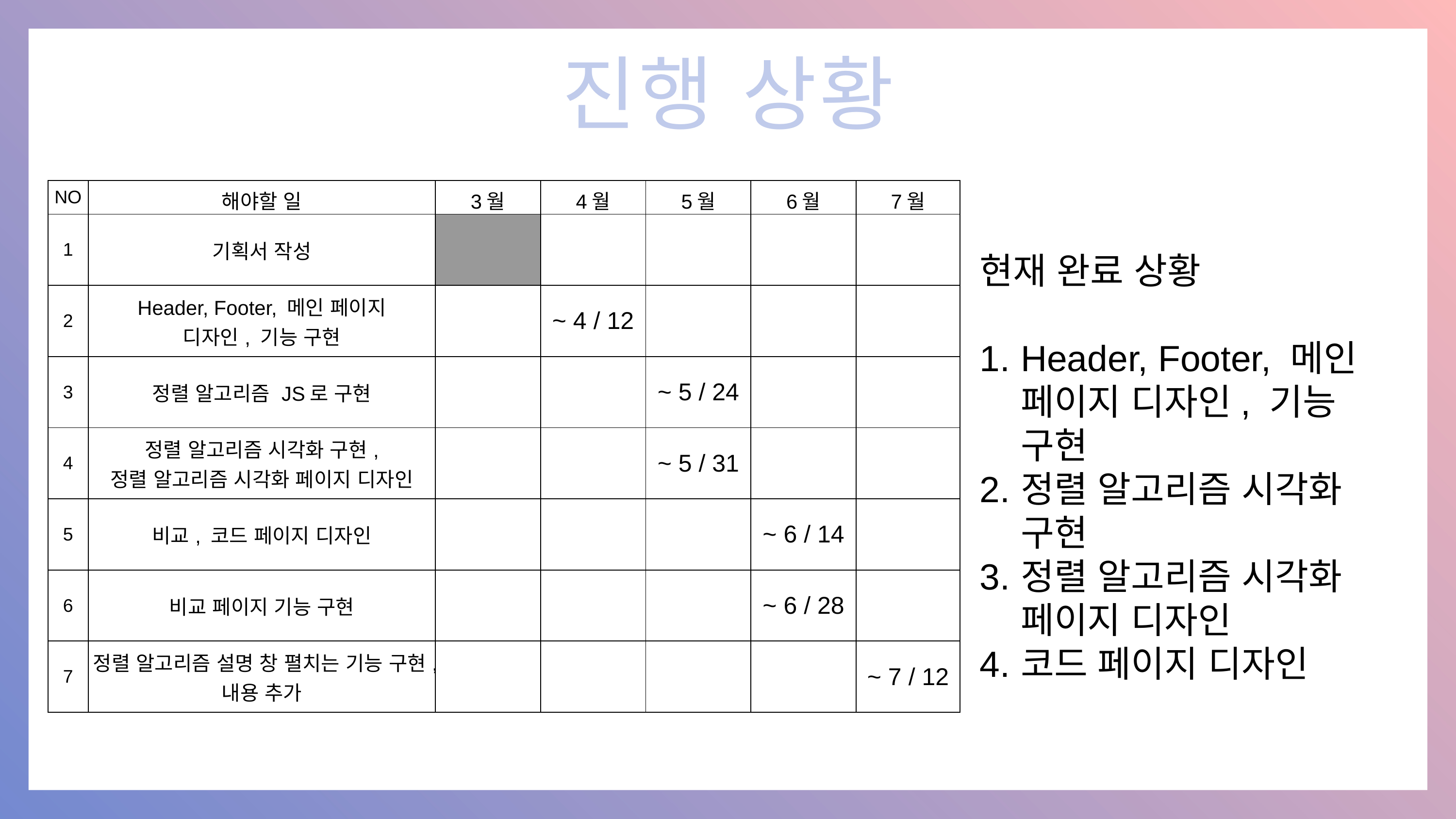

진행 상황
| NO | 해야할 일 | 3월 | 4월 | 5월 | 6월 | 7월 |
| --- | --- | --- | --- | --- | --- | --- |
| 1 | 기획서 작성 |  |  |  |  |  |
| 2 | Header, Footer, 메인 페이지 디자인, 기능 구현 |  | ~ 4 / 12 |  |  |  |
| 3 | 정렬 알고리즘 JS로 구현 |  |  | ~ 5 / 24 |  |  |
| 4 | 정렬 알고리즘 시각화 구현, 정렬 알고리즘 시각화 페이지 디자인 |  |  | ~ 5 / 31 |  |  |
| 5 | 비교, 코드 페이지 디자인 |  |  |  | ~ 6 / 14 |  |
| 6 | 비교 페이지 기능 구현 |  |  |  | ~ 6 / 28 |  |
| 7 | 정렬 알고리즘 설명 창 펼치는 기능 구현, 내용 추가 |  |  |  |  | ~ 7 / 12 |
현재 완료 상황

Header, Footer, 메인 페이지 디자인, 기능 구현
정렬 알고리즘 시각화 구현
정렬 알고리즘 시각화 페이지 디자인
코드 페이지 디자인